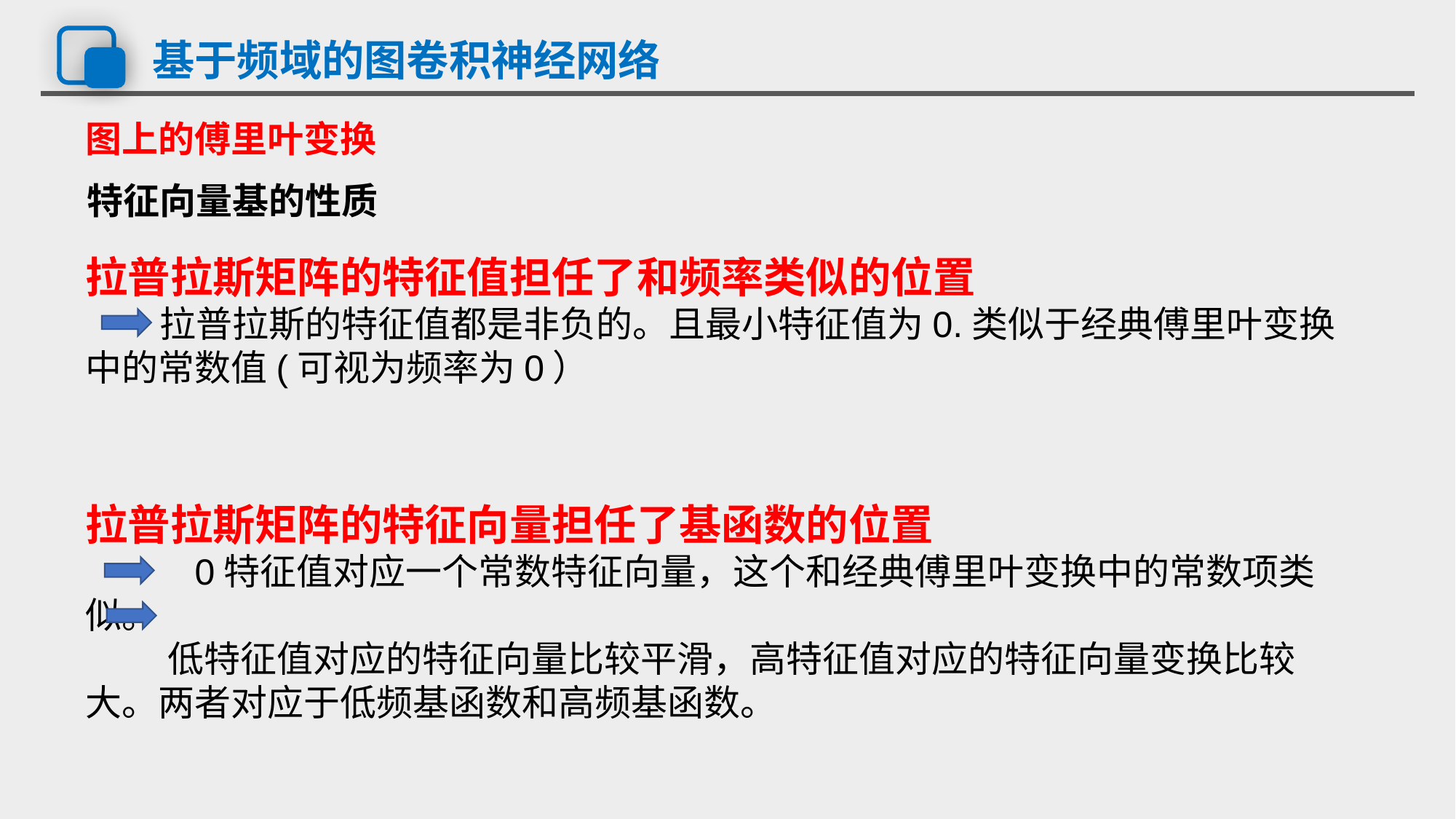

# 基于频域的图卷积神经网络
图上的傅里叶变换
、	特征向量基的性质
拉普拉斯矩阵的特征值担任了和频率类似的位置
        拉普拉斯的特征值都是非负的。且最小特征值为0.类似于经典傅里叶变换中的常数值(可视为频率为0）

拉普拉斯矩阵的特征向量担任了基函数的位置
	0特征值对应一个常数特征向量，这个和经典傅里叶变换中的常数项类似。
         低特征值对应的特征向量比较平滑，高特征值对应的特征向量变换比较大。两者对应于低频基函数和高频基函数。